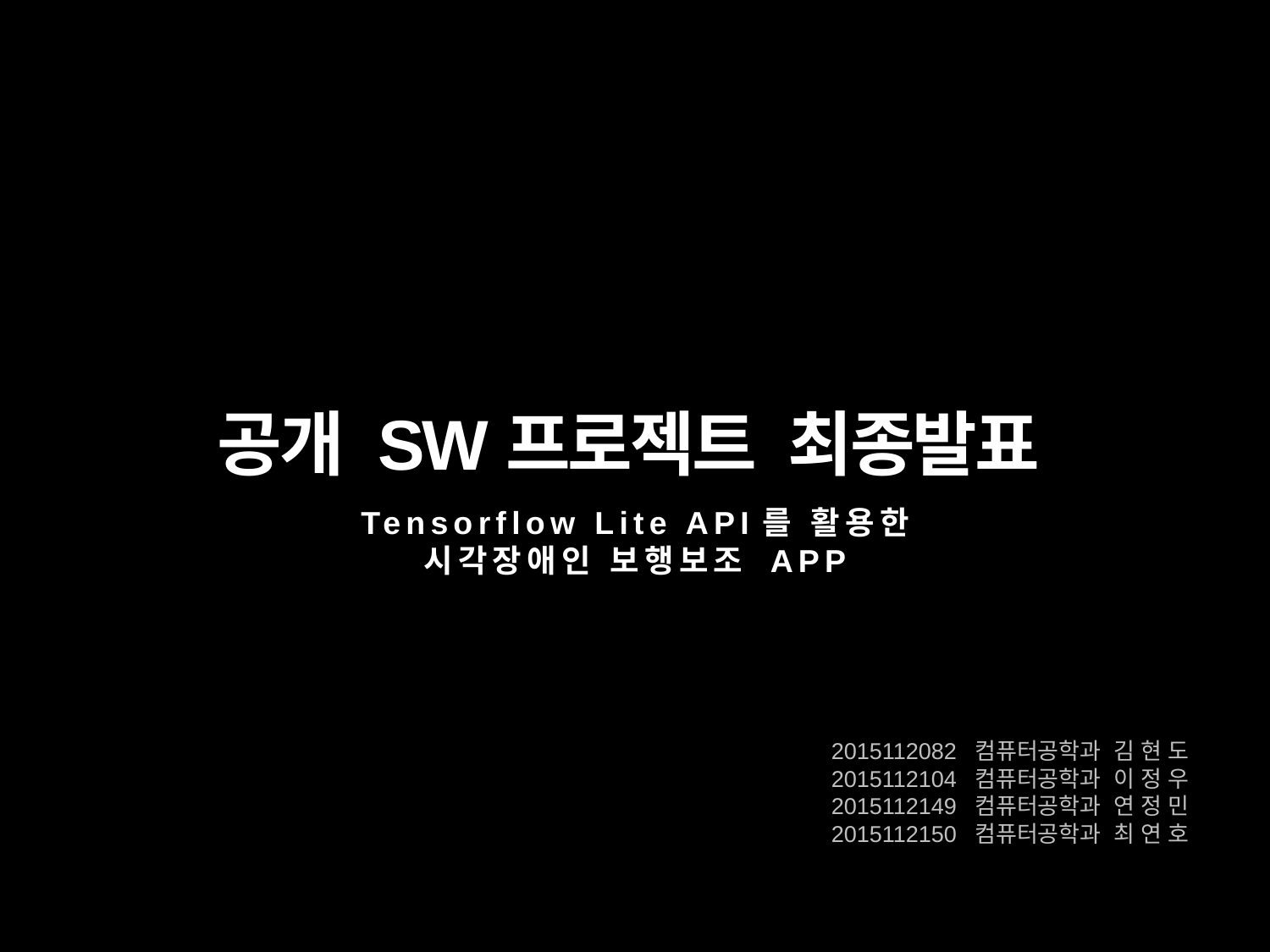

공개 SW프로젝트  최종발표
Tensorflow Lite API를 활용한
시각장애인 보행보조 APP
2015112082  컴퓨터공학과  김 현 도
2015112104  컴퓨터공학과  이 정 우
2015112149  컴퓨터공학과  연 정 민
2015112150  컴퓨터공학과  최 연 호